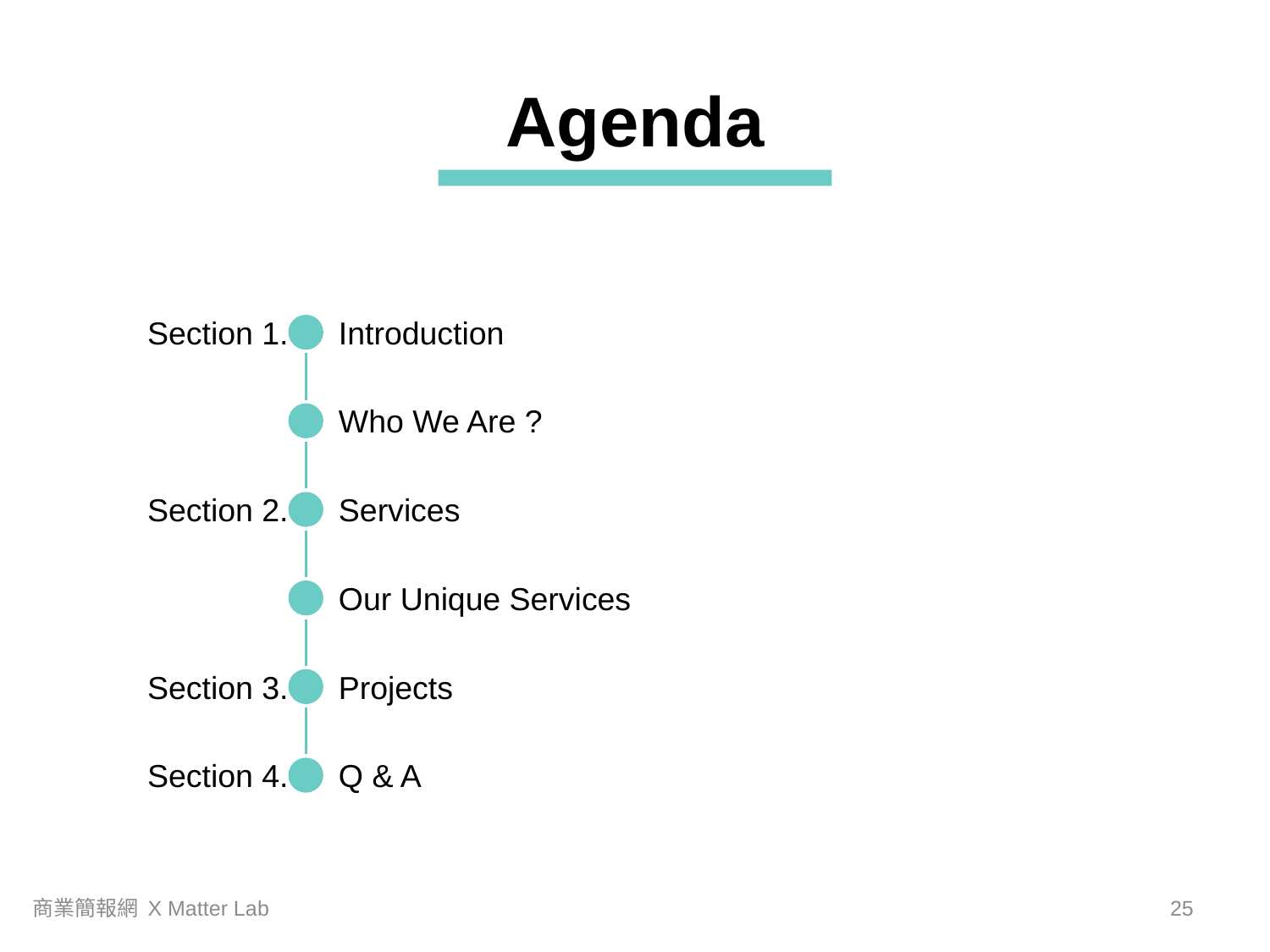

Agenda

Section 1.
Introduction

Who We Are ?
Section 2.
Services
Our Unique Services
Section 3.
Projects
Section 4.
Q & A
商業簡報網 X Matter Lab
25